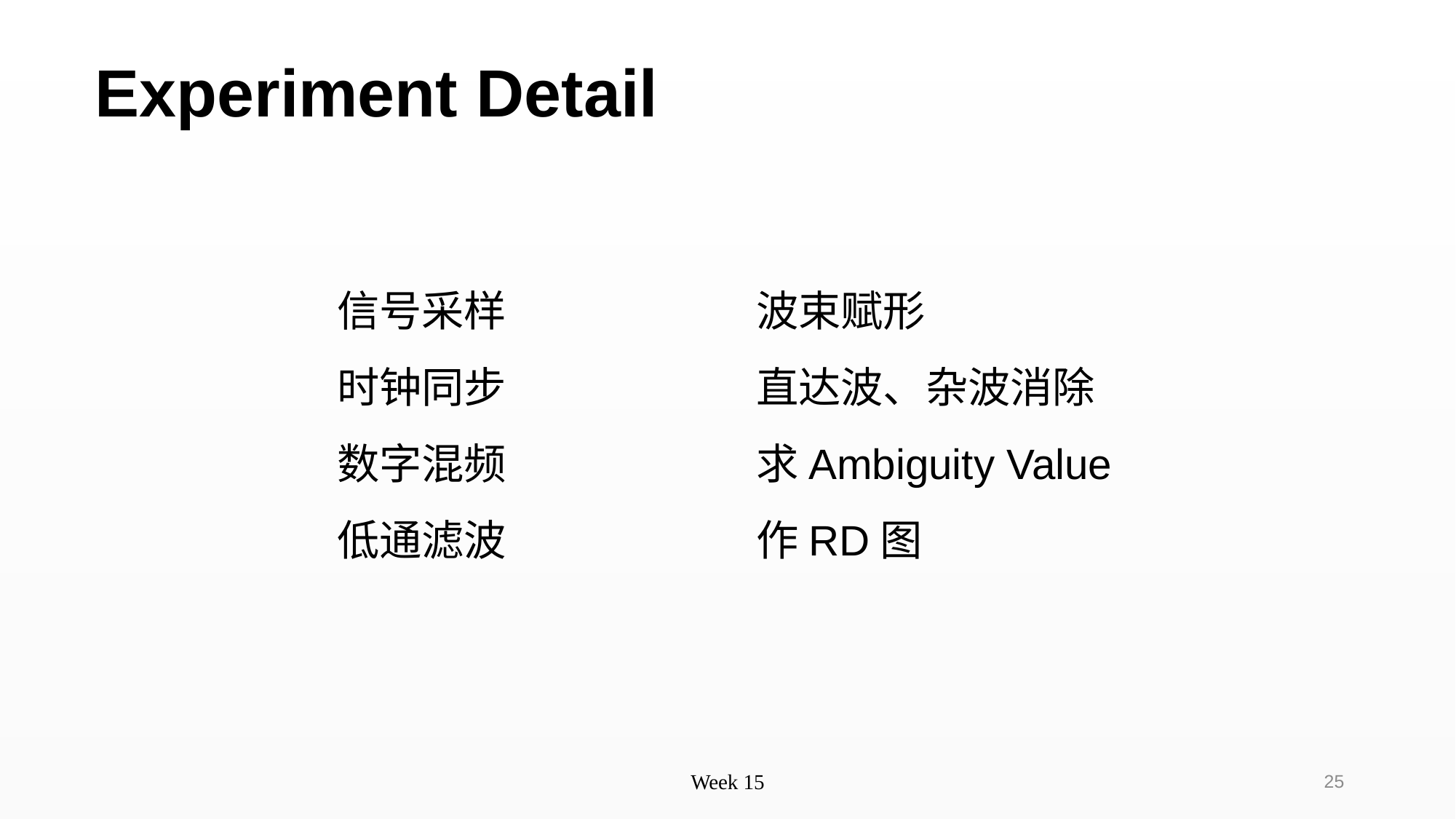

# Experiment Detail
信号采样
时钟同步
数字混频
低通滤波
波束赋形
直达波、杂波消除
求Ambiguity Value
作RD图
Week 15
25